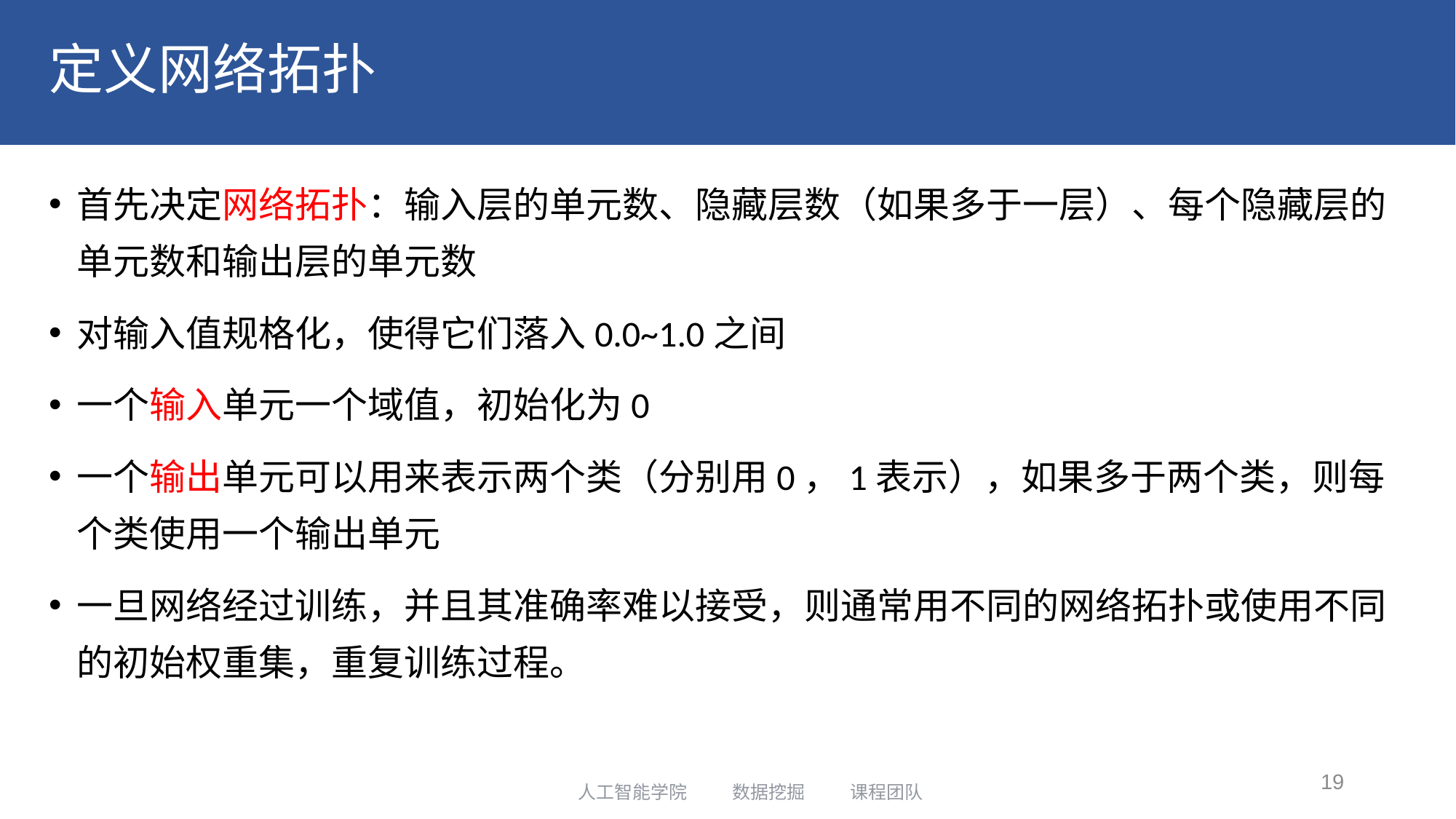

# 定义网络拓扑
首先决定网络拓扑：输入层的单元数、隐藏层数（如果多于一层）、每个隐藏层的单元数和输出层的单元数
对输入值规格化，使得它们落入0.0~1.0之间
一个输入单元一个域值，初始化为0
一个输出单元可以用来表示两个类（分别用0，1表示），如果多于两个类，则每个类使用一个输出单元
一旦网络经过训练，并且其准确率难以接受，则通常用不同的网络拓扑或使用不同的初始权重集，重复训练过程。
19
人工智能学院        数据挖掘        课程团队